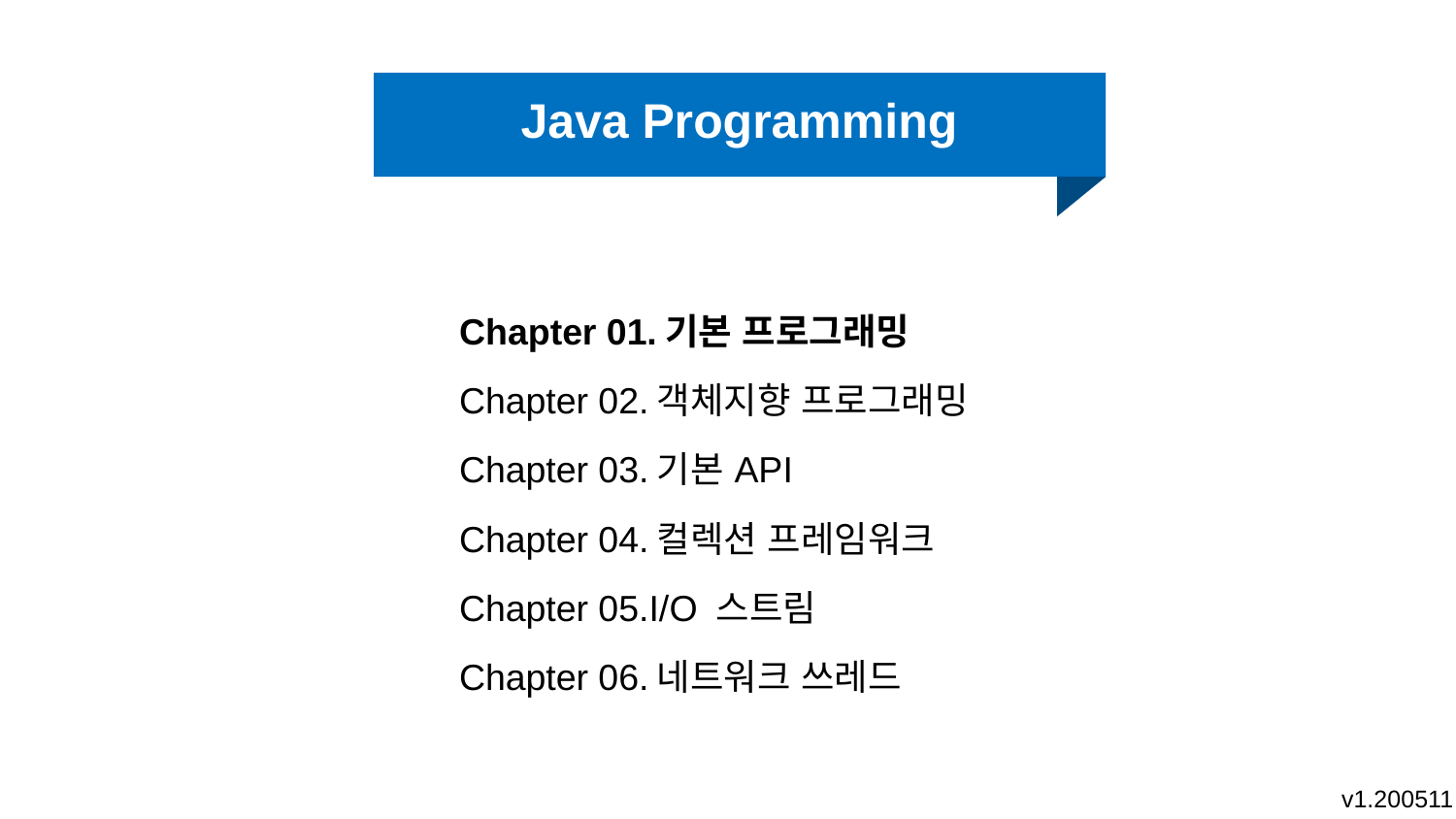

Java Programming
| Chapter 01.기본 프로그래밍 |
| --- |
| Chapter 02.객체지향 프로그래밍 |
| Chapter 03.기본API |
| Chapter 04.컬렉션 프레임워크 |
| Chapter 05.I/O 스트림 |
| Chapter 06.네트워크 쓰레드 |
v1.200511